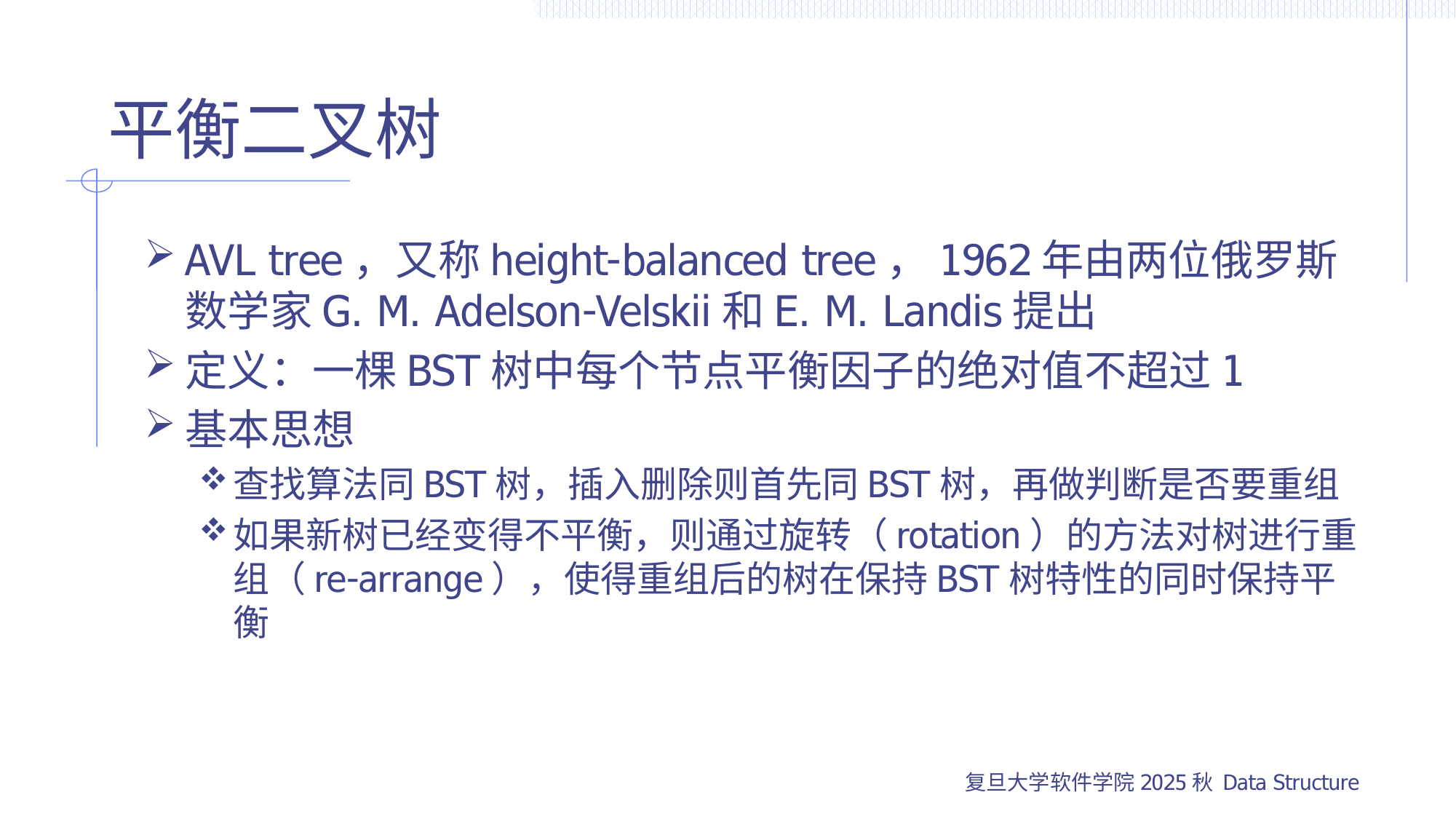

# 平衡二叉树
AVL tree，又称height-balanced tree，1962年由两位俄罗斯数学家G. M. Adelson-Velskii和E. M. Landis提出
定义：一棵BST树中每个节点平衡因子的绝对值不超过1
基本思想
查找算法同BST树，插入删除则首先同BST树，再做判断是否要重组
如果新树已经变得不平衡，则通过旋转（rotation）的方法对树进行重组（re-arrange），使得重组后的树在保持BST树特性的同时保持平衡